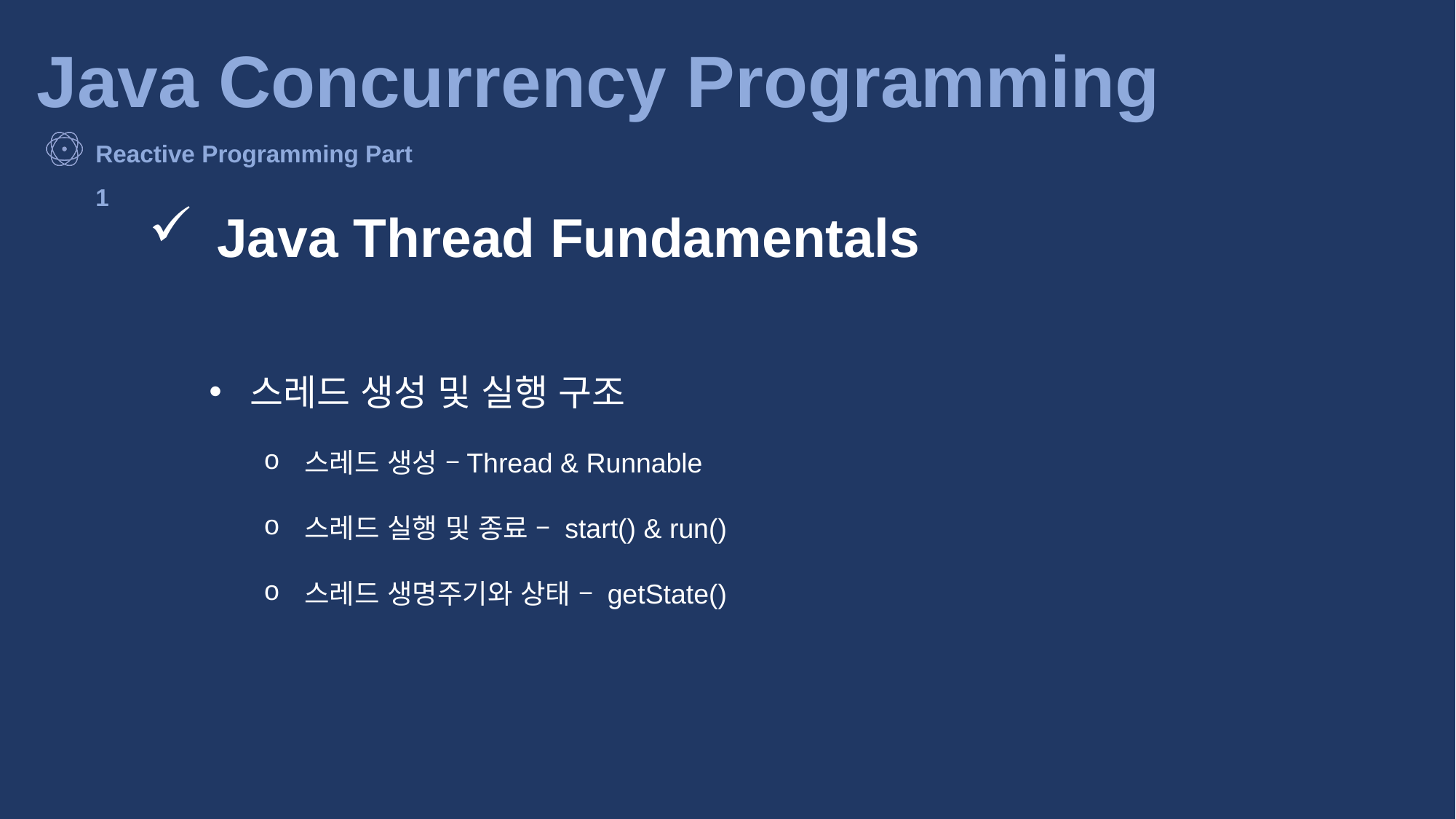

Java Thread Fundamentals
스레드 생성 및 실행 구조
스레드 생성 –Thread & Runnable
스레드 실행 및 종료 – start() & run()
스레드 생명주기와 상태 – getState()